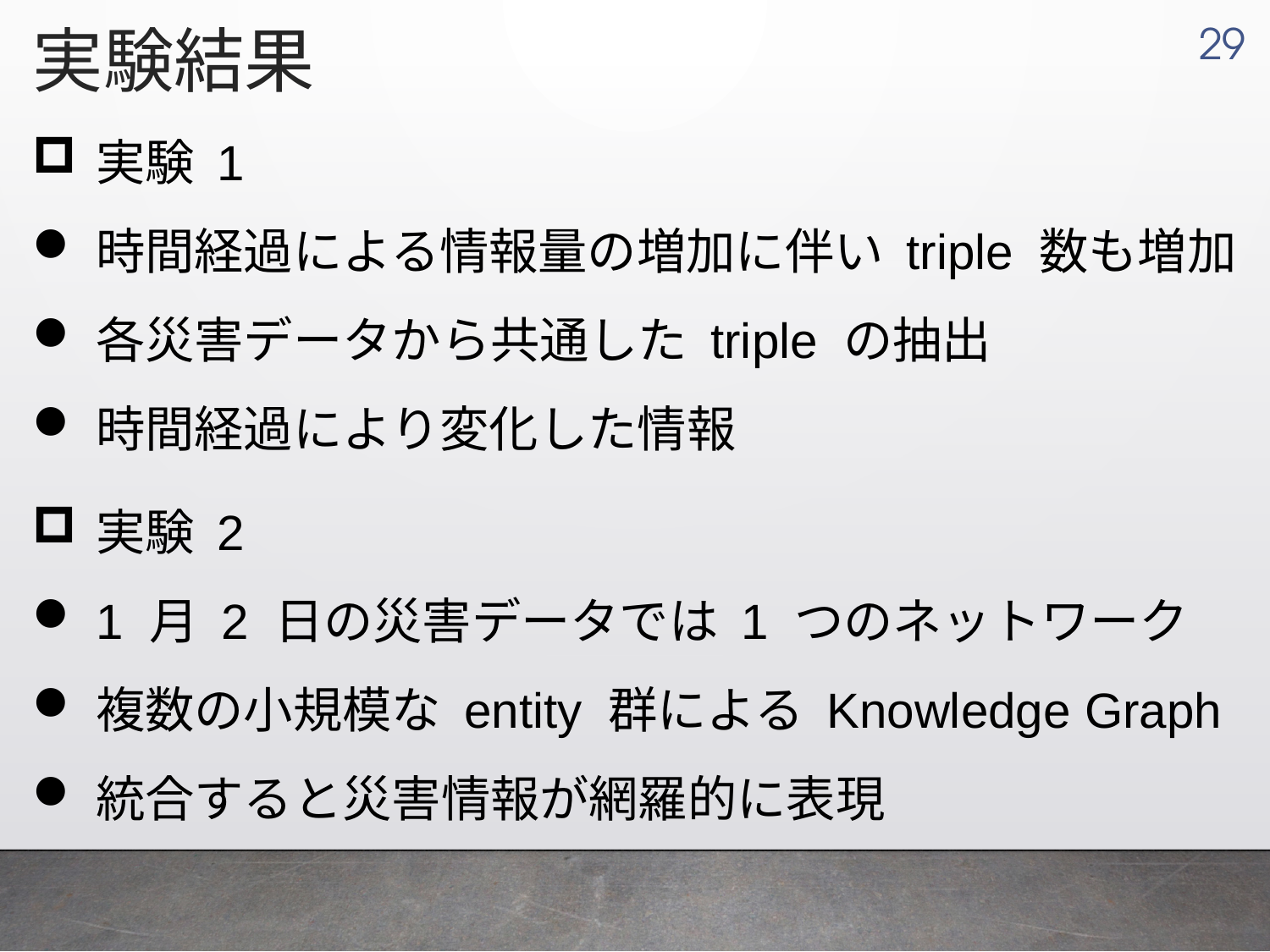

実験結果
29
実験 1
時間経過による情報量の増加に伴い triple 数も増加
各災害データから共通した triple の抽出
時間経過により変化した情報
実験 2
1 月 2 日の災害データでは 1 つのネットワーク
複数の小規模な entity 群による Knowledge Graph
統合すると災害情報が網羅的に表現